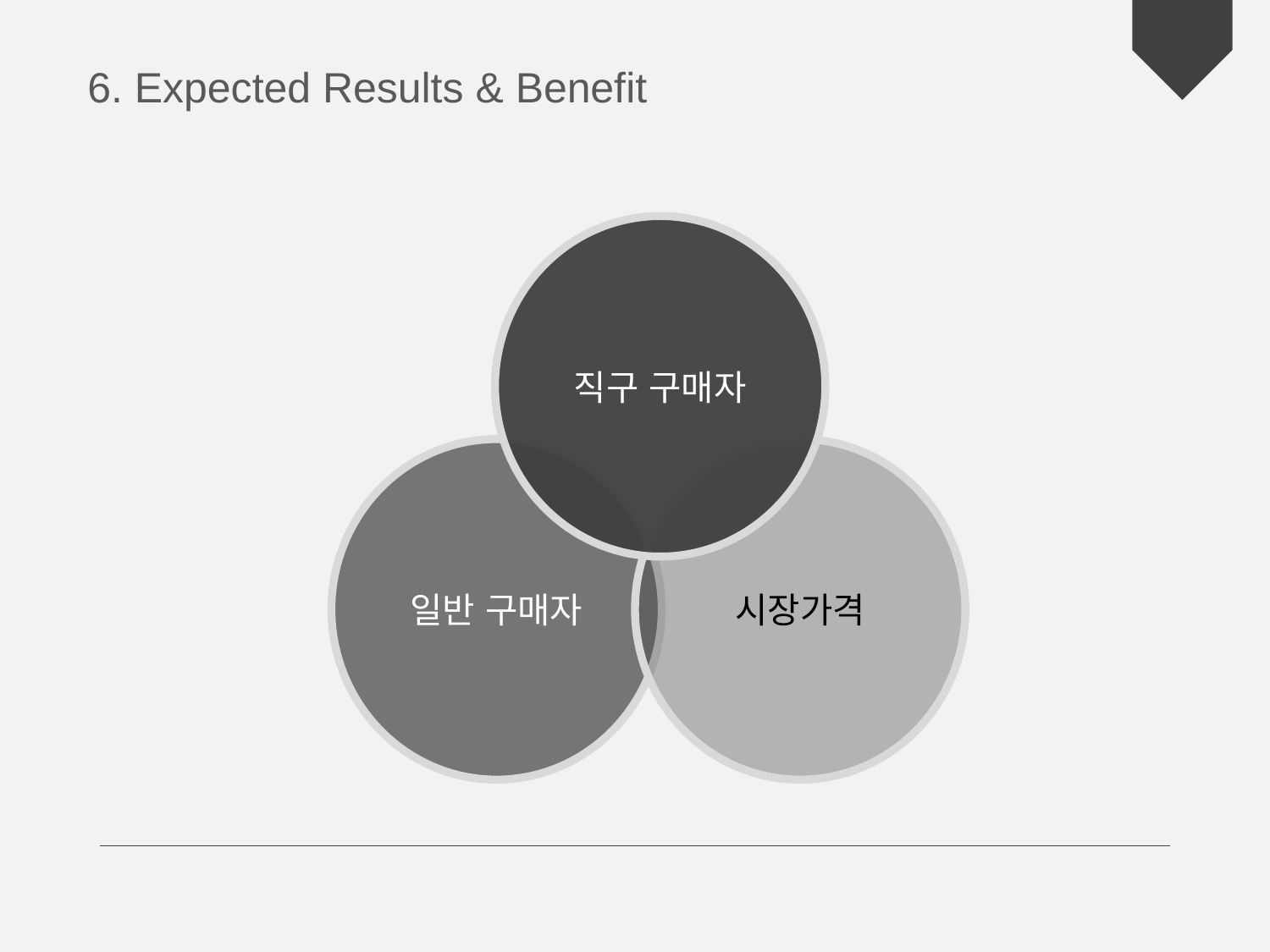

6. Expected Results & Benefit
직구 구매자
일반 구매자
시장가격